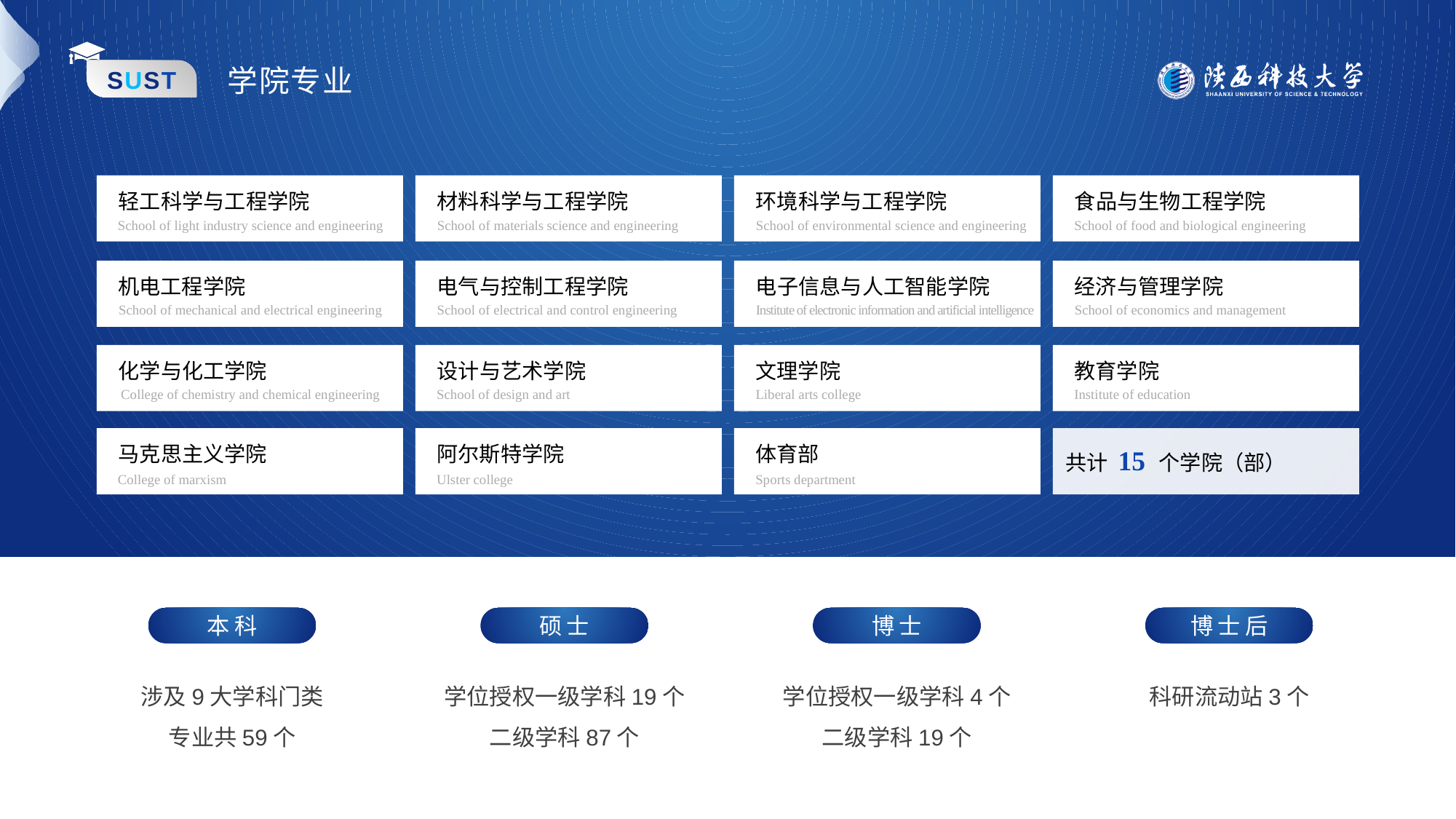

学院专业

轻工科学与工程学院
材料科学与工程学院
环境科学与工程学院
食品与生物工程学院
School of light industry science and engineering
School of materials science and engineering
School of environmental science and engineering
School of food and biological engineering

机电工程学院
电气与控制工程学院
电子信息与人工智能学院
经济与管理学院
School of mechanical and electrical engineering
School of electrical and control engineering
Institute of electronic information and artificial intelligence
School of economics and management

化学与化工学院
设计与艺术学院
文理学院
教育学院
College of chemistry and chemical engineering
School of design and art
Liberal arts college
Institute of education

马克思主义学院
阿尔斯特学院
体育部
共计 15 个学院（部）
College of marxism
Ulster college
Sports department

本科
硕士
博士
博士后
涉及9大学科门类
专业共59个
学位授权一级学科19个
二级学科87个
学位授权一级学科4个
二级学科19个
科研流动站3个